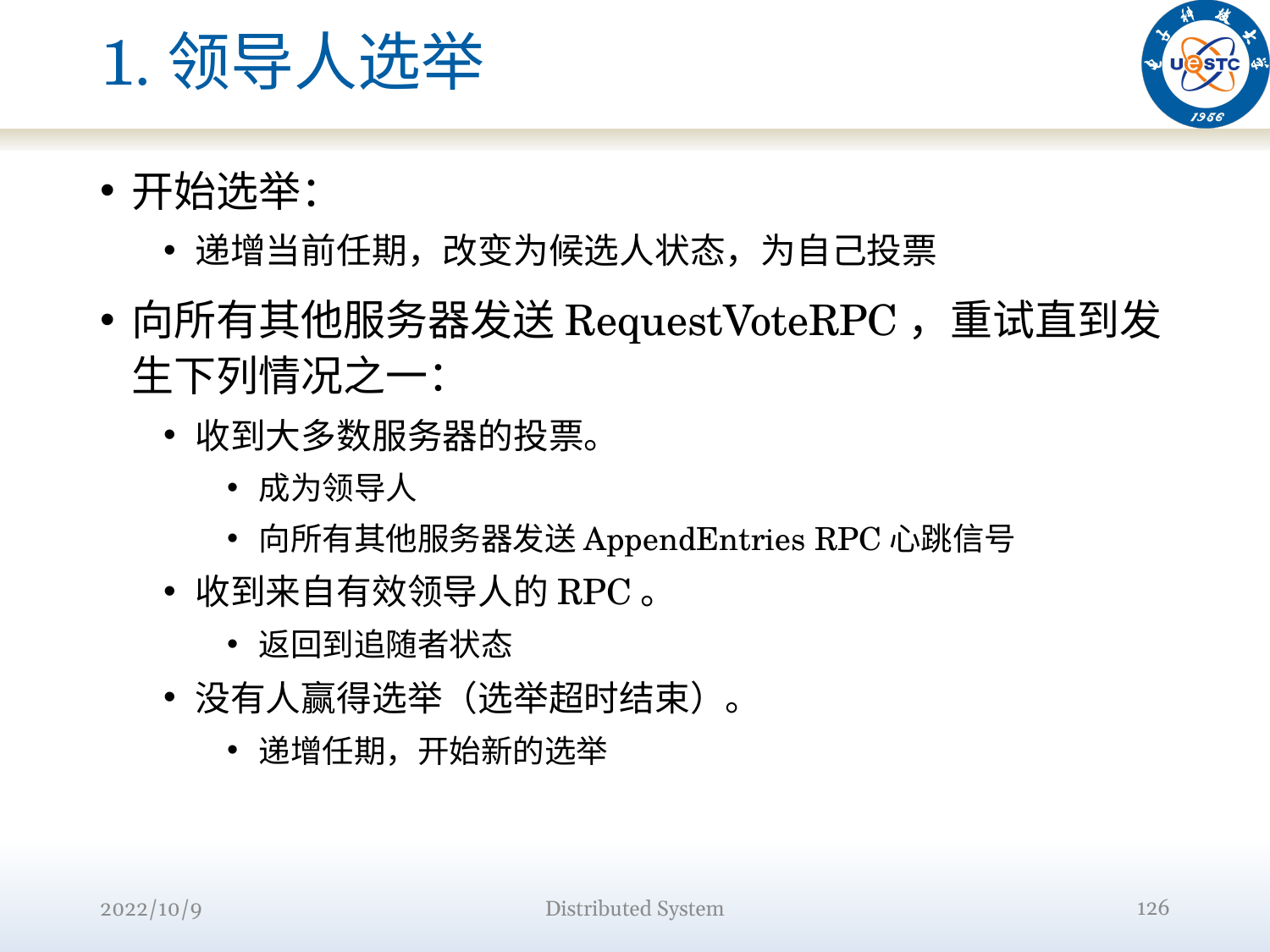

# 1.领导人选举
开始选举：
递增当前任期，改变为候选人状态，为自己投票
向所有其他服务器发送RequestVoteRPC，重试直到发生下列情况之一：
收到大多数服务器的投票。
成为领导人
向所有其他服务器发送AppendEntries RPC心跳信号
收到来自有效领导人的RPC。
返回到追随者状态
没有人赢得选举（选举超时结束）。
递增任期，开始新的选举

2022/10/9
Distributed System
126